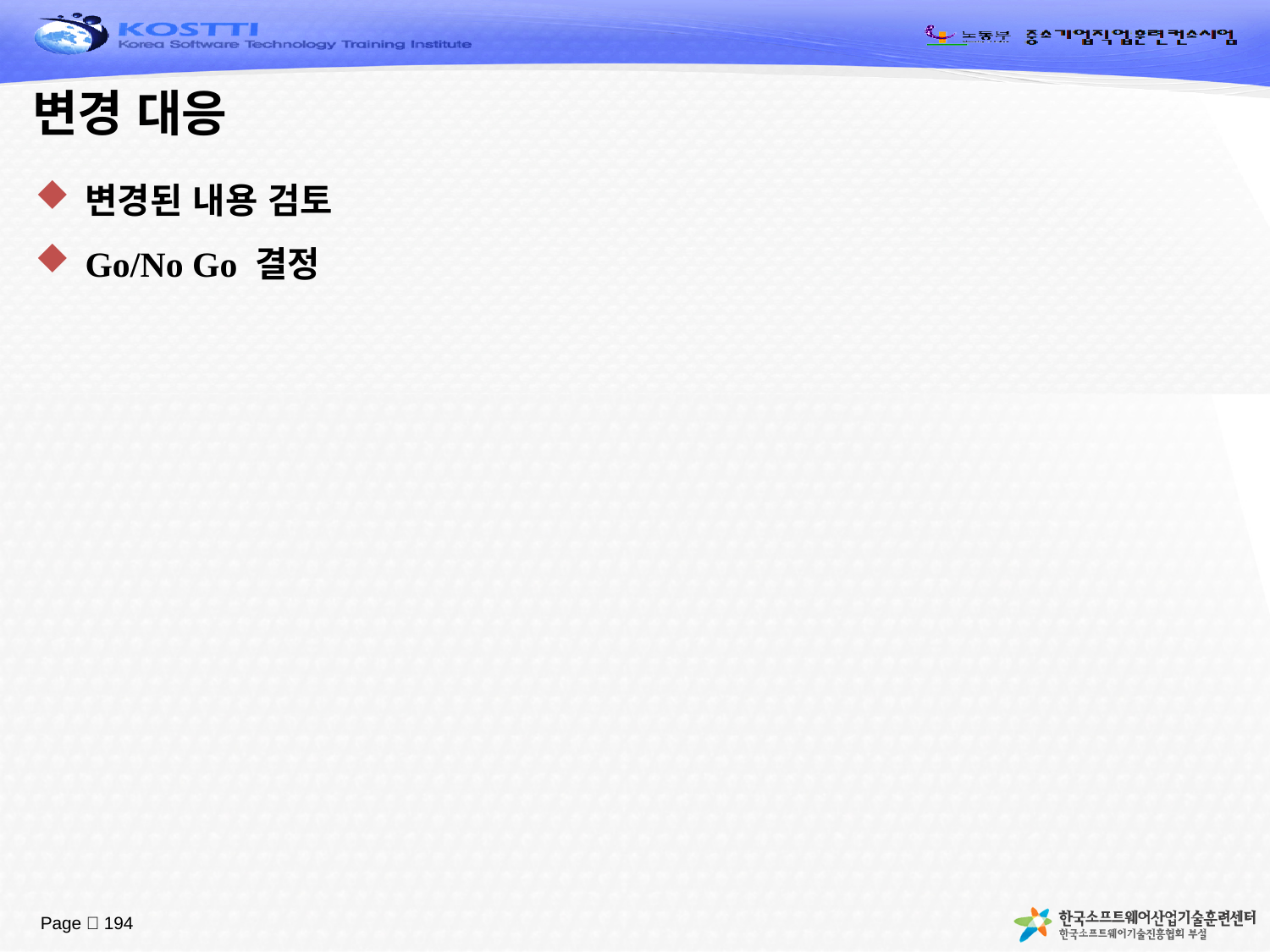

# 변경 대응
변경된 내용 검토
Go/No Go 결정